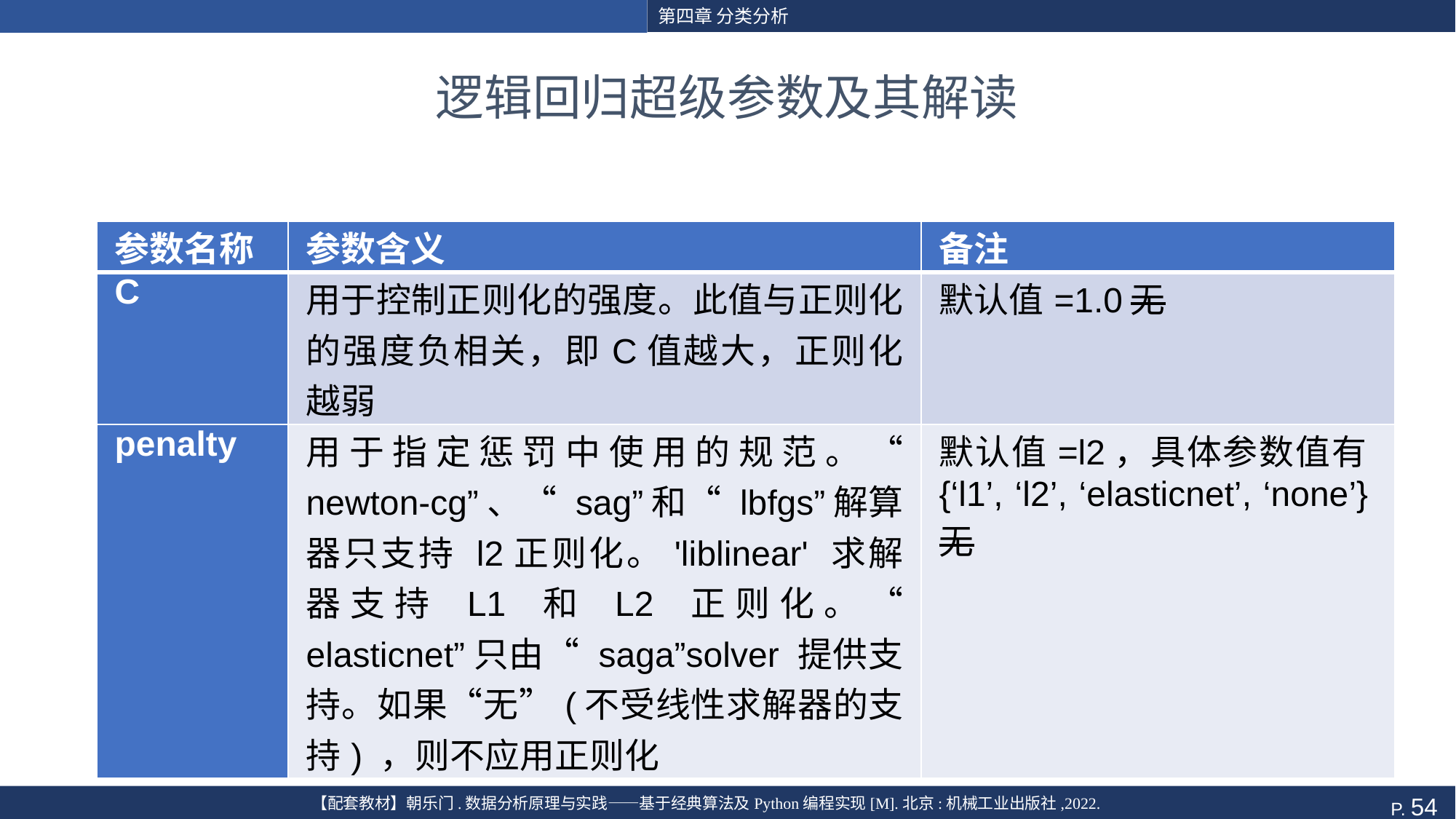

# 逻辑回归超级参数及其解读
| 参数名称 | 参数含义 | 备注 |
| --- | --- | --- |
| C | 用于控制正则化的强度。此值与正则化的强度负相关，即C值越大，正则化越弱 | 默认值=1.0无 |
| penalty | 用于指定惩罚中使用的规范。“ newton-cg”、“ sag”和“ lbfgs”解算器只支持 l2正则化。'liblinear' 求解器支持 L1 和 L2 正则化。“ elasticnet”只由“ saga”solver 提供支持。如果“无”(不受线性求解器的支持) ，则不应用正则化 | 默认值=l2，具体参数值有{‘l1’, ‘l2’, ‘elasticnet’, ‘none’}无 |